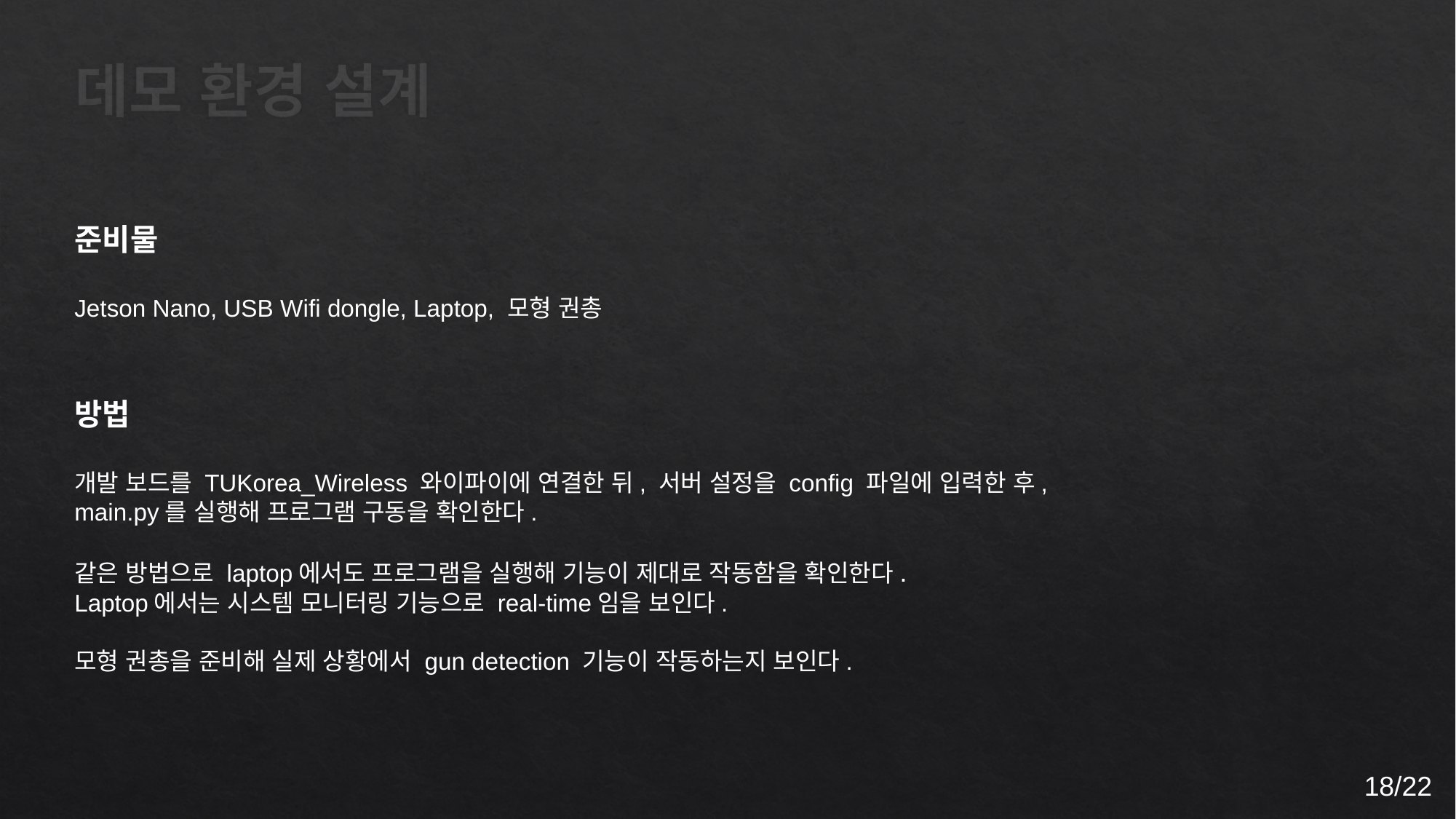

# 데모 환경 설계
준비물

Jetson Nano, USB Wifi dongle, Laptop, 모형 권총

방법

개발 보드를 TUKorea_Wireless 와이파이에 연결한 뒤, 서버 설정을 config 파일에 입력한 후, main.py를 실행해 프로그램 구동을 확인한다.

같은 방법으로 laptop에서도 프로그램을 실행해 기능이 제대로 작동함을 확인한다.
Laptop에서는 시스템 모니터링 기능으로 real-time임을 보인다.

모형 권총을 준비해 실제 상황에서 gun detection 기능이 작동하는지 보인다.
18/22